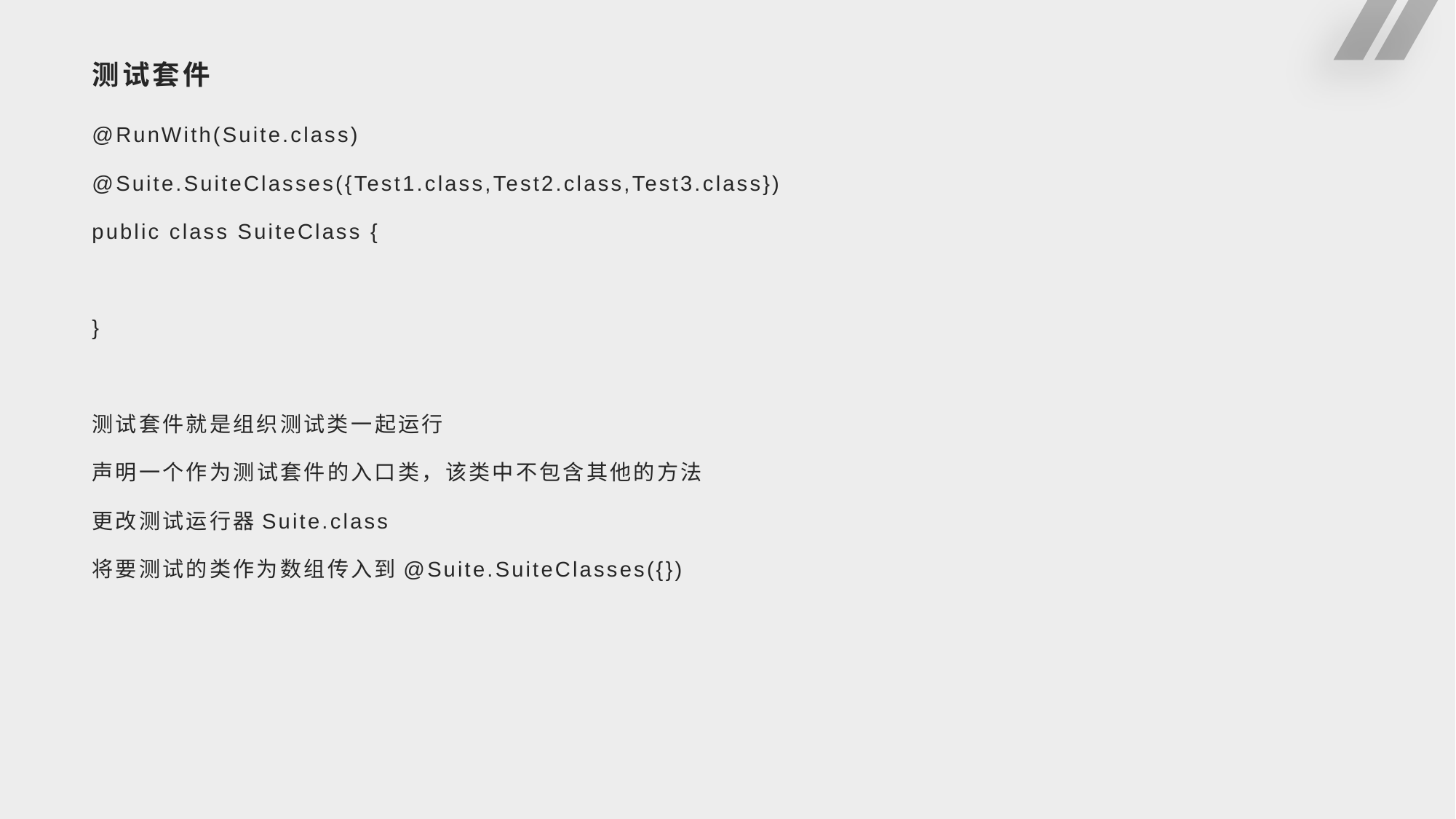

# 测试套件
@RunWith(Suite.class)
@Suite.SuiteClasses({Test1.class,Test2.class,Test3.class})
public class SuiteClass {

}

测试套件就是组织测试类一起运行
声明一个作为测试套件的入口类，该类中不包含其他的方法
更改测试运行器Suite.class
将要测试的类作为数组传入到@Suite.SuiteClasses({})